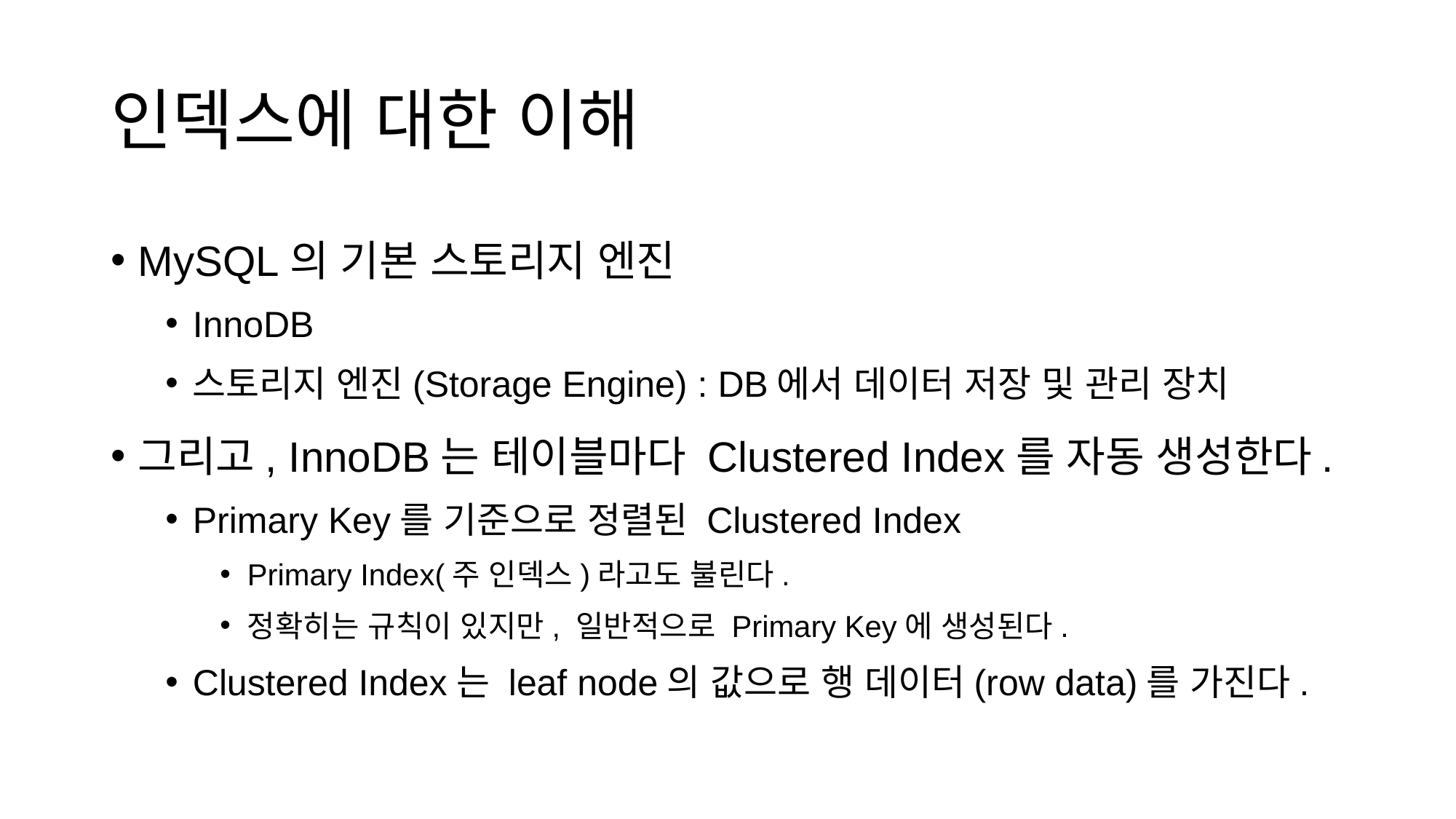

# 인덱스에 대한 이해
MySQL의 기본 스토리지 엔진
InnoDB
스토리지 엔진(Storage Engine) : DB에서 데이터 저장 및 관리 장치
그리고, InnoDB는 테이블마다 Clustered Index를 자동 생성한다.
Primary Key를 기준으로 정렬된 Clustered Index
Primary Index(주 인덱스)라고도 불린다.
정확히는 규칙이 있지만, 일반적으로 Primary Key에 생성된다.
Clustered Index는 leaf node의 값으로 행 데이터(row data)를 가진다.